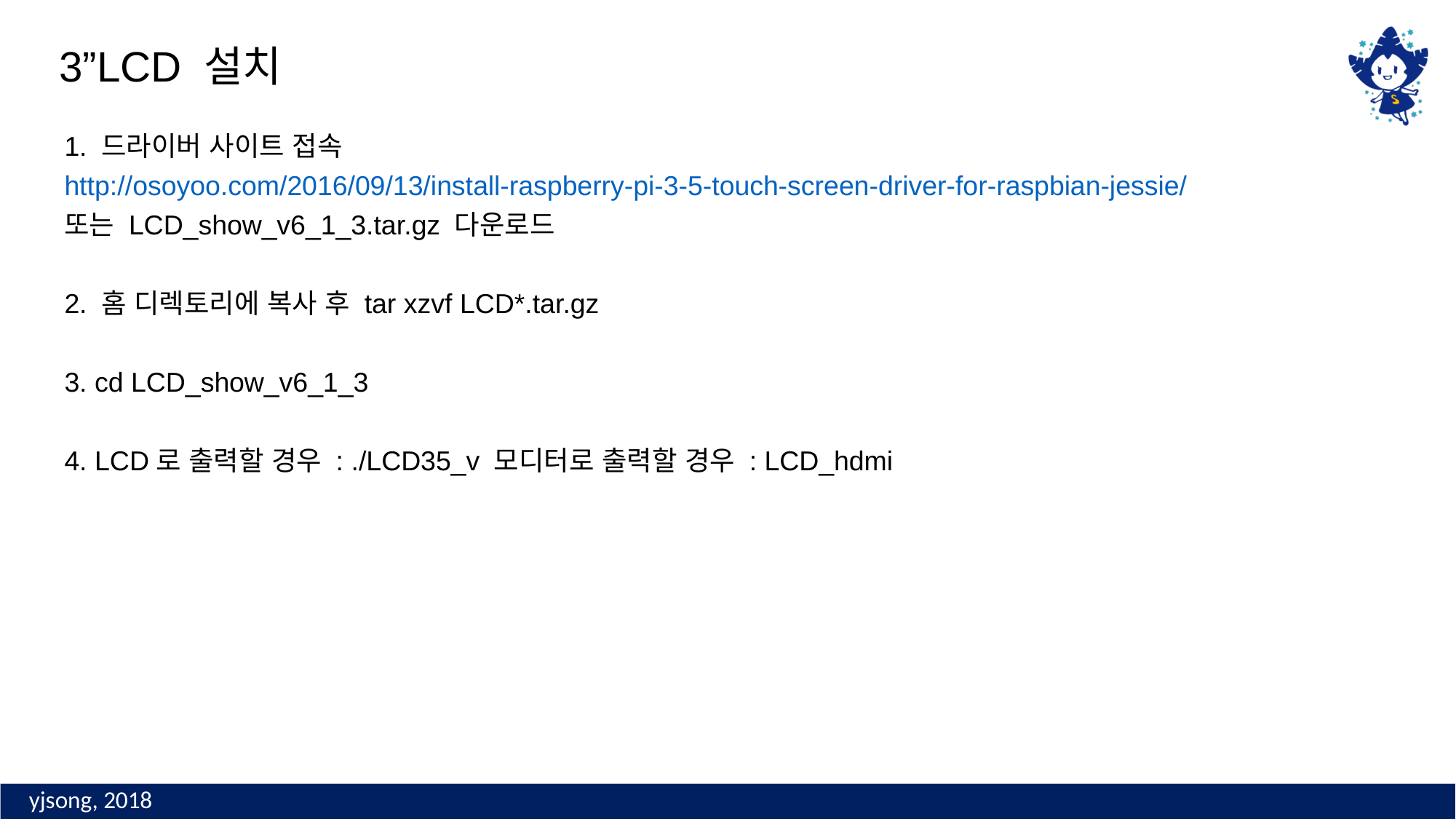

3”LCD 설치
1. 드라이버 사이트 접속
http://osoyoo.com/2016/09/13/install-raspberry-pi-3-5-touch-screen-driver-for-raspbian-jessie/
또는 LCD_show_v6_1_3.tar.gz 다운로드

2. 홈 디렉토리에 복사 후 tar xzvf LCD*.tar.gz

3. cd LCD_show_v6_1_3

4. LCD로 출력할 경우 : ./LCD35_v 모디터로 출력할 경우 : LCD_hdmi